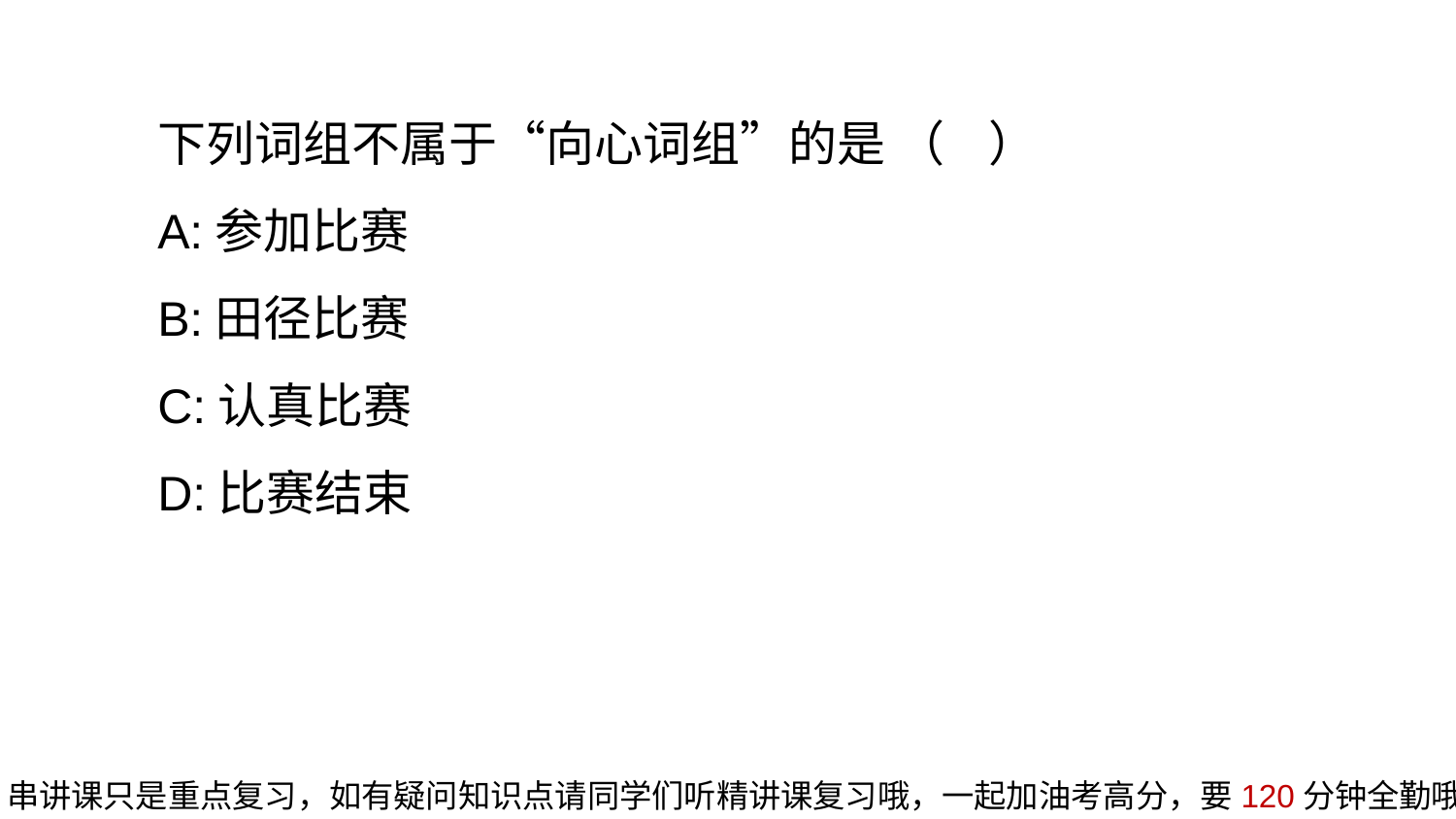

下列词组不属于“向心词组”的是 （    ）
A:参加比赛
B:田径比赛
C:认真比赛
D:比赛结束